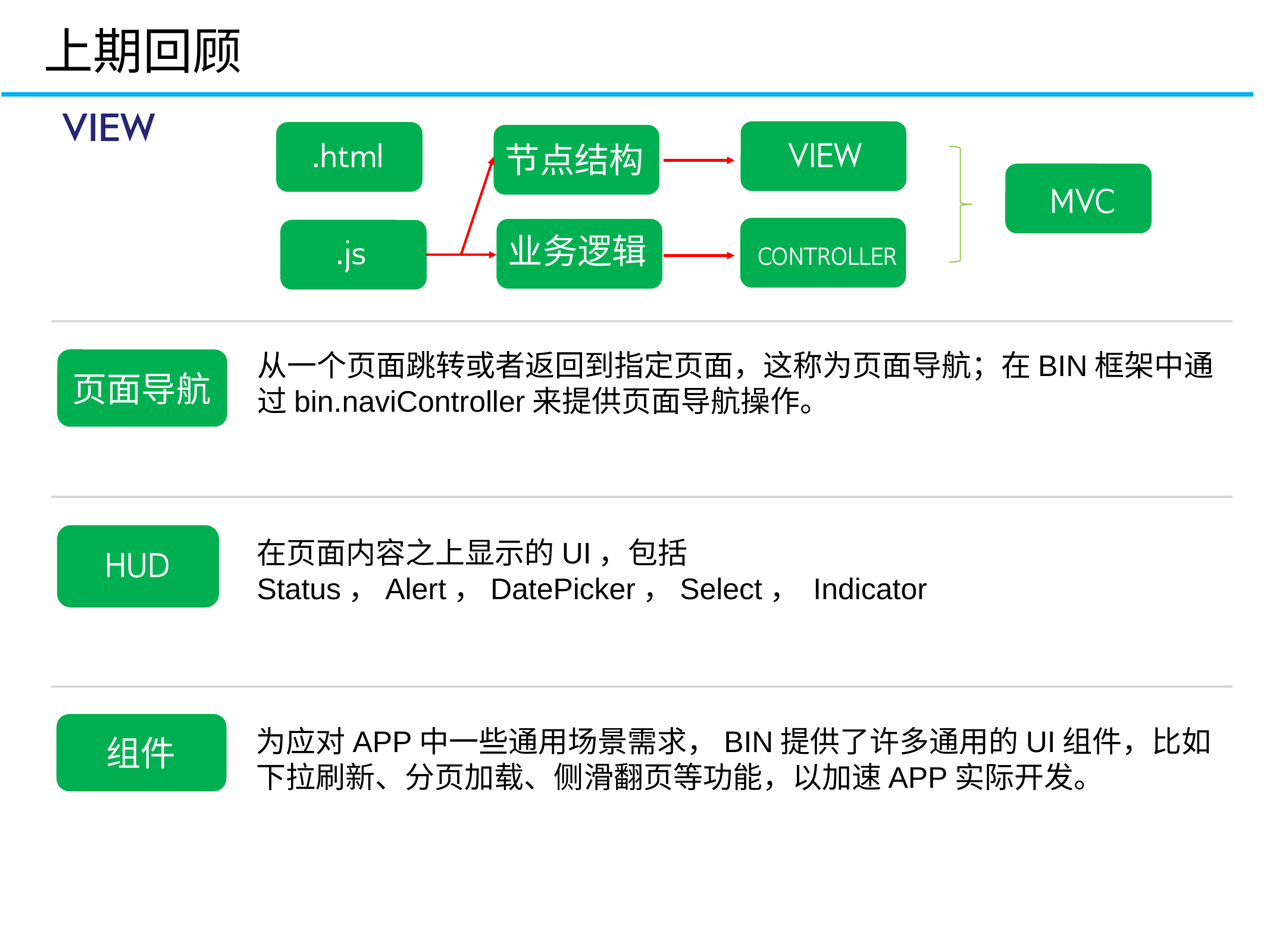

上期回顾

VIEW

VIEW
.html
节点结构

MVC

业务逻辑
.js
CONTROLLER
从一个页面跳转或者返回到指定页面，这称为页面导航；在BIN框架中通过bin.naviController来提供页面导航操作。

页面导航

在页面内容之上显示的UI，包括Status，Alert，DatePicker，Select， Indicator
HUD

为应对APP中一些通用场景需求，BIN提供了许多通用的UI组件，比如下拉刷新、分页加载、侧滑翻页等功能，以加速APP实际开发。
组件